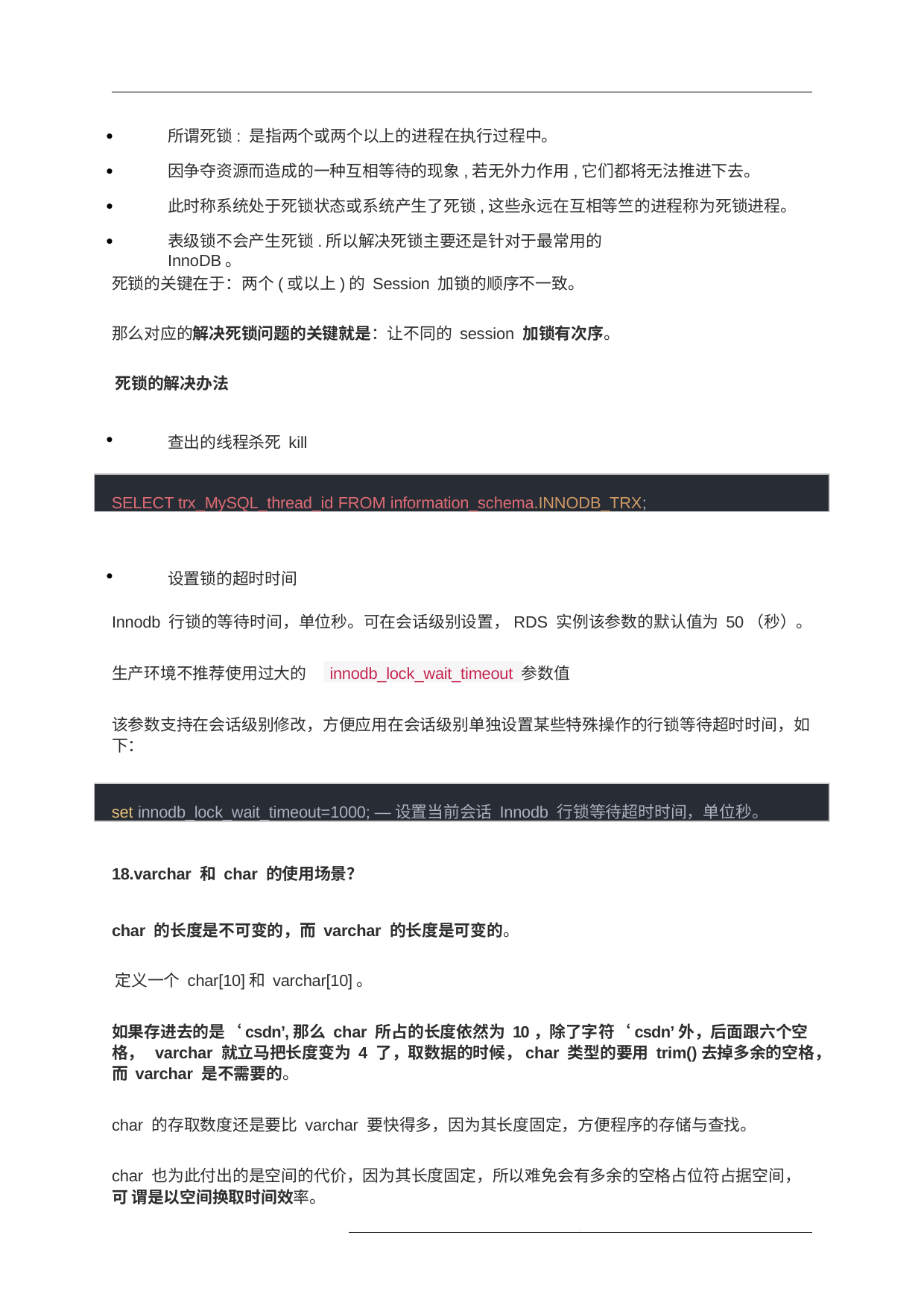

所谓死锁: 是指两个或两个以上的进程在执行过程中。
•
•
因争夺资源而造成的一种互相等待的现象,若无外力作用,它们都将无法推进下去。
此时称系统处于死锁状态或系统产生了死锁,这些永远在互相等竺的进程称为死锁进程。
•
•
表级锁不会产生死锁.所以解决死锁主要还是针对于最常用的 InnoDB。
死锁的关键在于：两个(或以上)的 Session 加锁的顺序不一致。
那么对应的解决死锁问题的关键就是：让不同的 session 加锁有次序。 死锁的解决办法

查出的线程杀死 kill

SELECT trx_MySQL_thread_id FROM information_schema.INNODB_TRX;
设置锁的超时时间

Innodb 行锁的等待时间，单位秒。可在会话级别设置，RDS 实例该参数的默认值为 50（秒）。

生产环境不推荐使用过大的	innodb_lock_wait_timeout 参数值

该参数支持在会话级别修改，方便应用在会话级别单独设置某些特殊操作的行锁等待超时时间，如 下：

set innodb_lock_wait_timeout=1000; —设置当前会话 Innodb 行锁等待超时时间，单位秒。
18.varchar 和 char 的使用场景？
char 的长度是不可变的，而 varchar 的长度是可变的。 定义一个 char[10]和 varchar[10]。

如果存进去的是‘csdn’,那么 char 所占的长度依然为 10，除了字符‘csdn’外，后面跟六个空格，  varchar 就立马把长度变为 4 了，取数据的时候，char 类型的要用 trim()去掉多余的空格，而 varchar 是不需要的。

char 的存取数度还是要比 varchar 要快得多，因为其长度固定，方便程序的存储与查找。

char 也为此付出的是空间的代价，因为其长度固定，所以难免会有多余的空格占位符占据空间，可 谓是以空间换取时间效率。